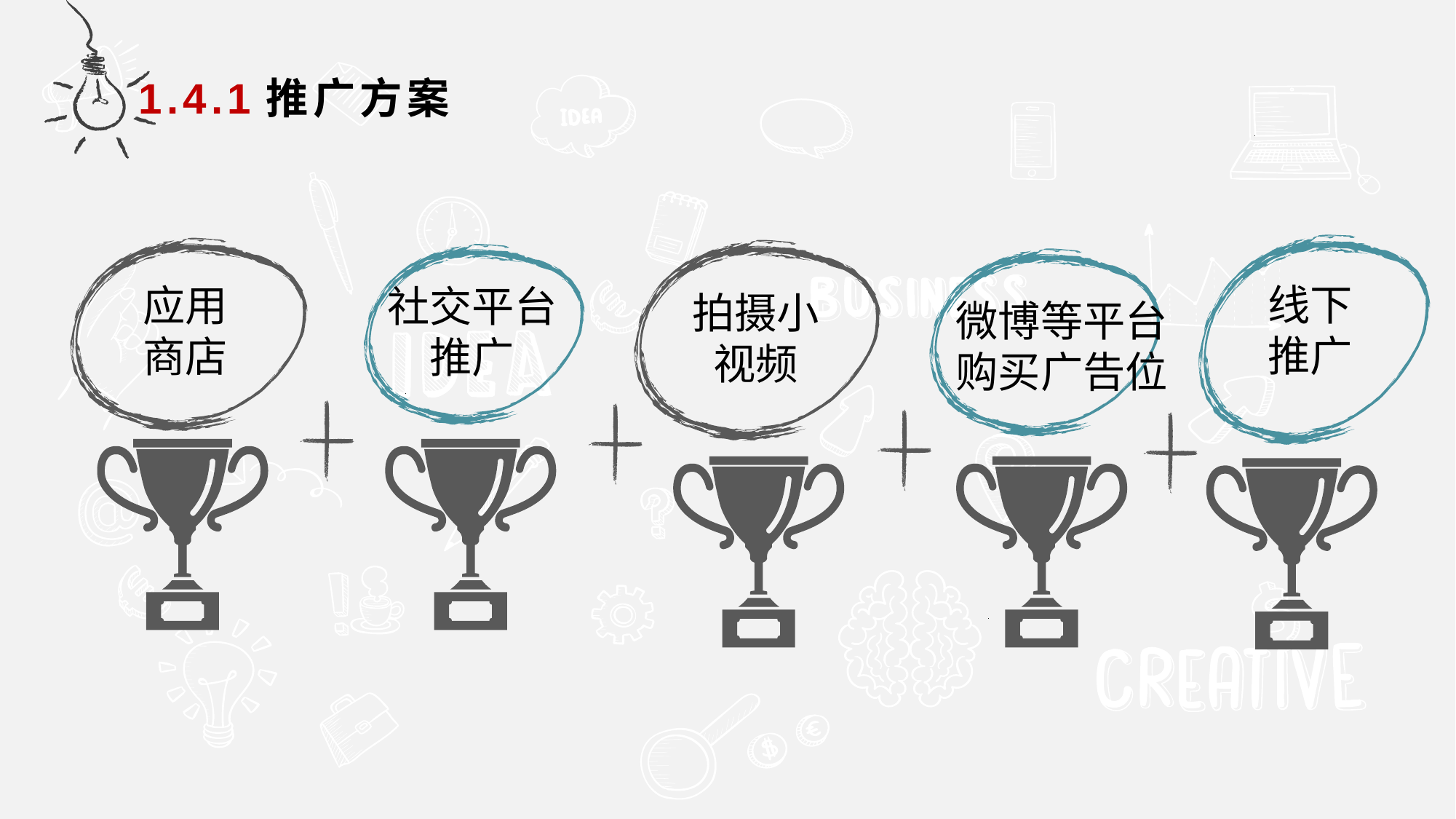

1.4.1推广方案

线下推广

应用商店

拍摄小视频

社交平台推广

微博等平台购买广告位